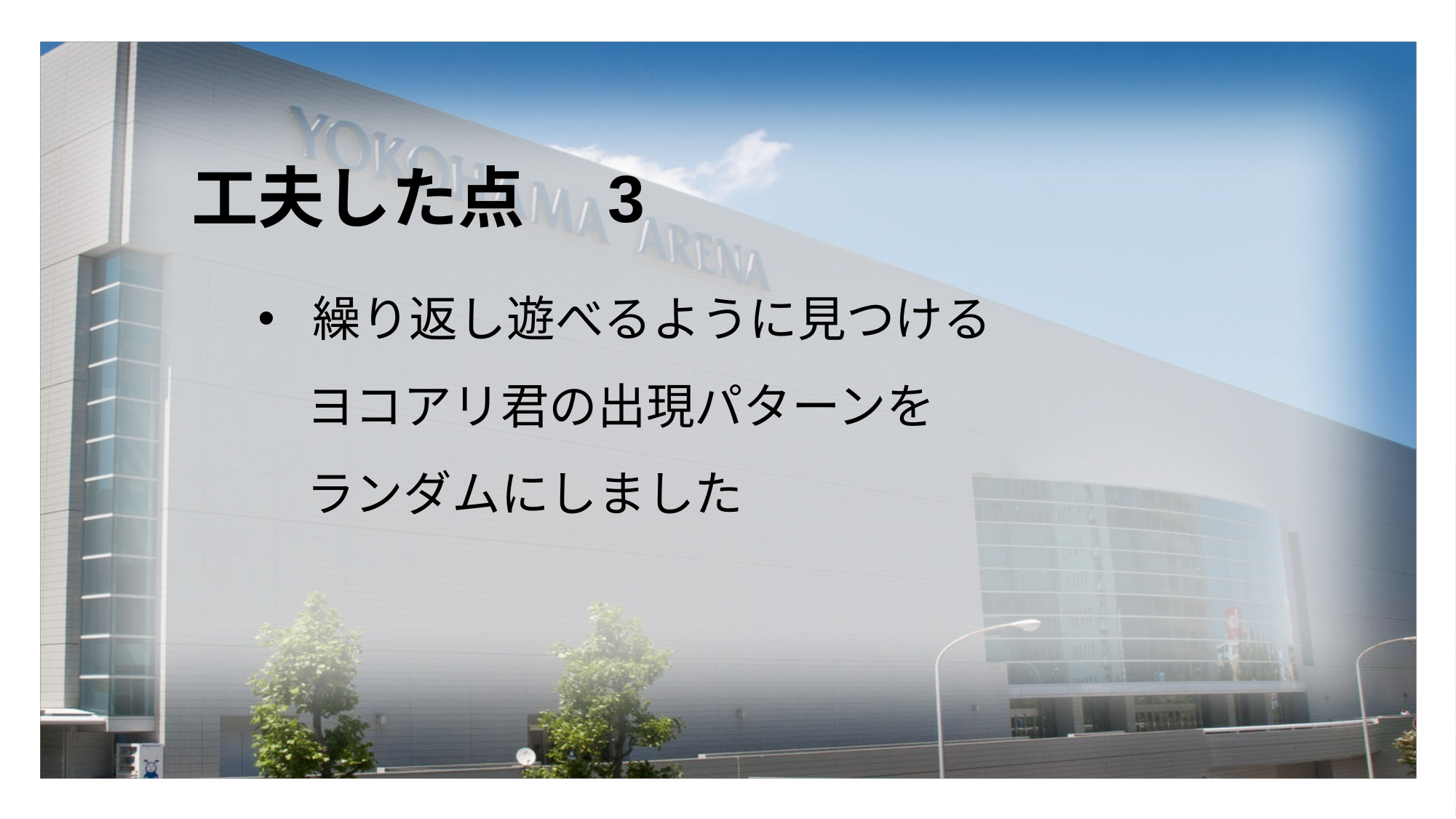

# 工夫した点　3
繰り返し遊べるように見つける
　ヨコアリ君の出現パターンを
　ランダムにしました